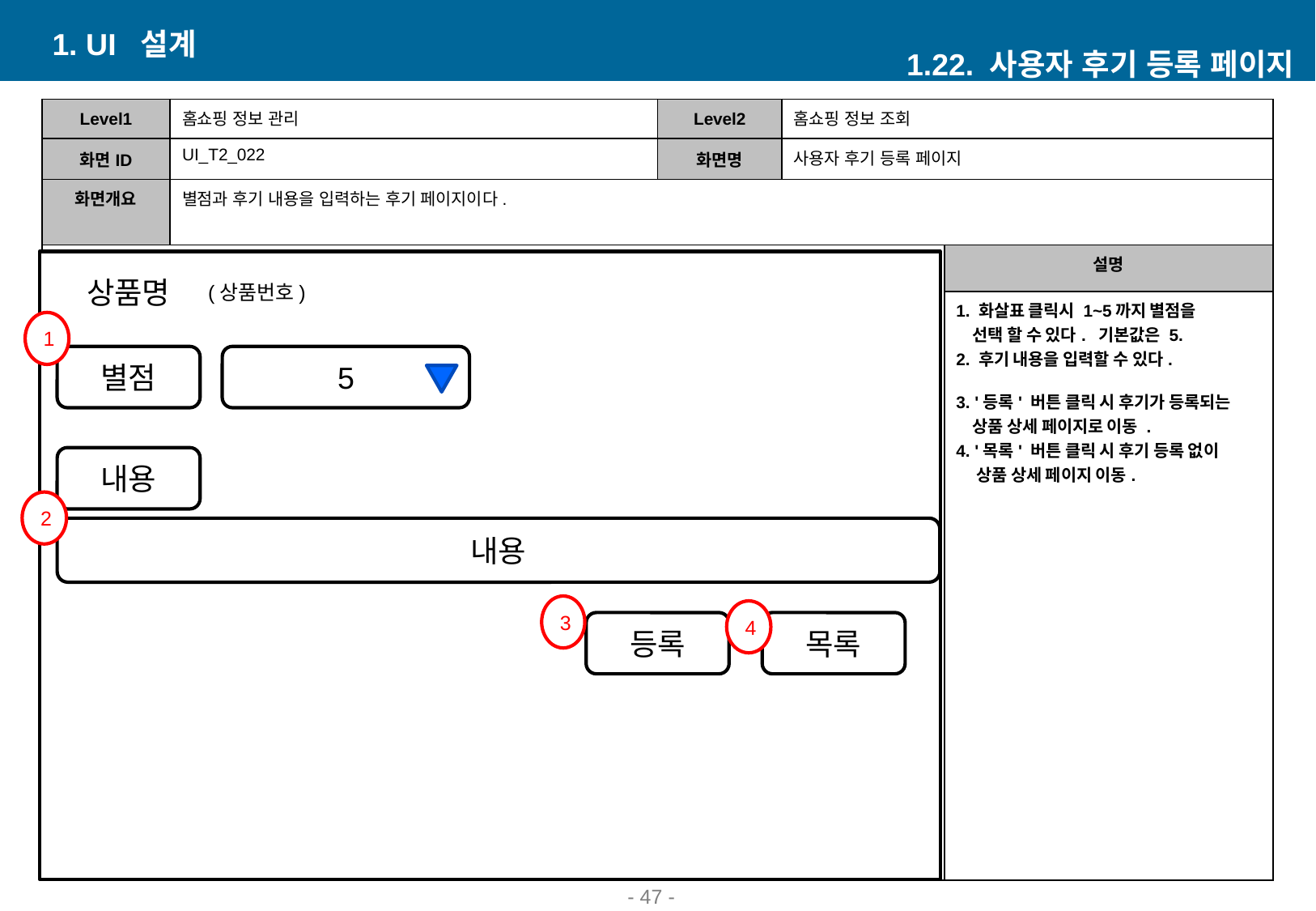

1. UI  설계
1.22. 사용자 후기 등록 페이지
| Level1 | 홈쇼핑 정보 관리 | Level2 | 홈쇼핑 정보 조회 |  |
| --- | --- | --- | --- | --- |
| 화면ID | UI\_T2\_022 | 화면명 | 사용자 후기 등록 페이지 |  |
| 화면개요 | 별점과 후기 내용을 입력하는 후기 페이지이다. |  |  |  |
|  |  |  |  | 설명 |
|  |  |  |  | 1. 화살표 클릭시 1~5까지 별점을    선택 할 수 있다.  기본값은 5. 2. 후기 내용을 입력할 수 있다. 3. '등록' 버튼 클릭 시 후기가 등록되는    상품 상세 페이지로 이동 . 4. '목록' 버튼 클릭 시 후기 등록 없이     상품 상세 페이지 이동. |

상품명
(상품번호)
1
별점
5

내용
2
내용
3
4
등록
목록
- 47 -